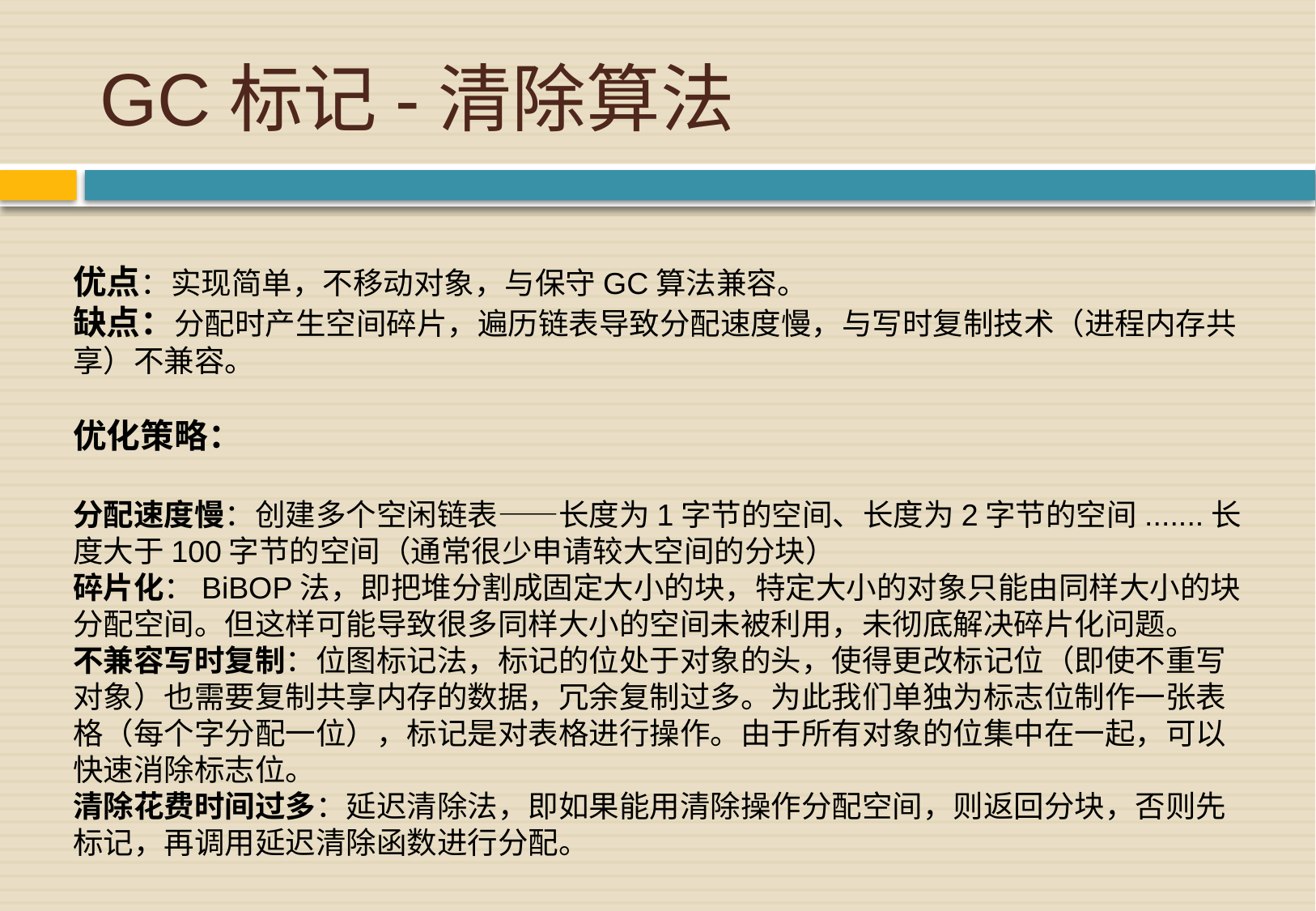

# GC标记-清除算法
优点：实现简单，不移动对象，与保守GC算法兼容。
缺点：分配时产生空间碎片，遍历链表导致分配速度慢，与写时复制技术（进程内存共享）不兼容。

优化策略：

分配速度慢：创建多个空闲链表——长度为1字节的空间、长度为2字节的空间.......长度大于100字节的空间（通常很少申请较大空间的分块）
碎片化：BiBOP法，即把堆分割成固定大小的块，特定大小的对象只能由同样大小的块分配空间。但这样可能导致很多同样大小的空间未被利用，未彻底解决碎片化问题。
不兼容写时复制：位图标记法，标记的位处于对象的头，使得更改标记位（即使不重写对象）也需要复制共享内存的数据，冗余复制过多。为此我们单独为标志位制作一张表格（每个字分配一位），标记是对表格进行操作。由于所有对象的位集中在一起，可以快速消除标志位。
清除花费时间过多：延迟清除法，即如果能用清除操作分配空间，则返回分块，否则先标记，再调用延迟清除函数进行分配。